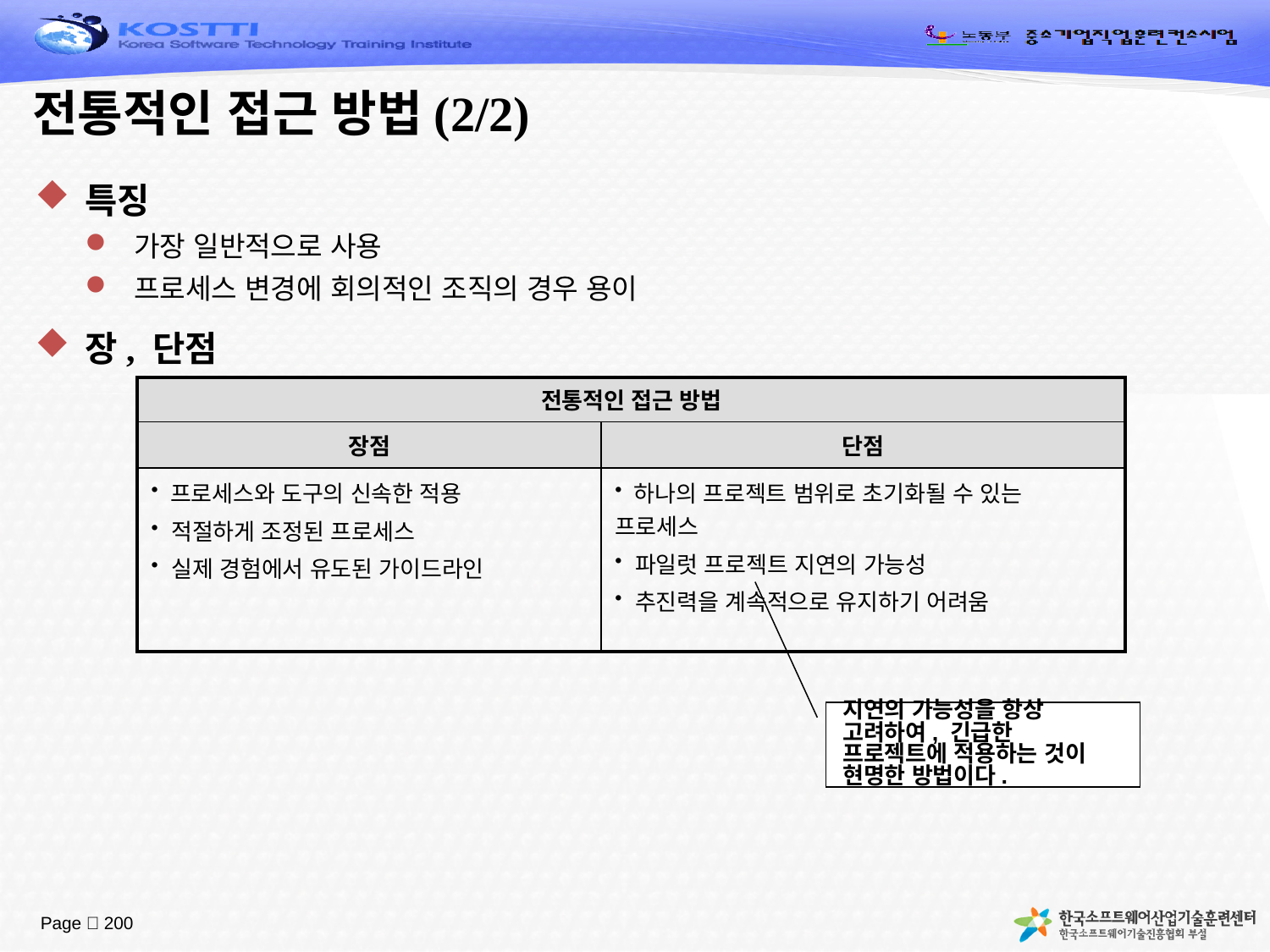

# 전통적인 접근 방법(2/2)
특징
가장 일반적으로 사용
프로세스 변경에 회의적인 조직의 경우 용이
장, 단점
| 전통적인 접근 방법 |  |
| --- | --- |
| 장점 | 단점 |
| 프로세스와 도구의 신속한 적용 적절하게 조정된 프로세스 실제 경험에서 유도된 가이드라인 | 하나의 프로젝트 범위로 초기화될 수 있는 프로세스 파일럿 프로젝트 지연의 가능성 추진력을 계속적으로 유지하기 어려움 |
지연의 가능성을 항상 고려하여, 긴급한 프로젝트에 적용하는 것이 현명한 방법이다.